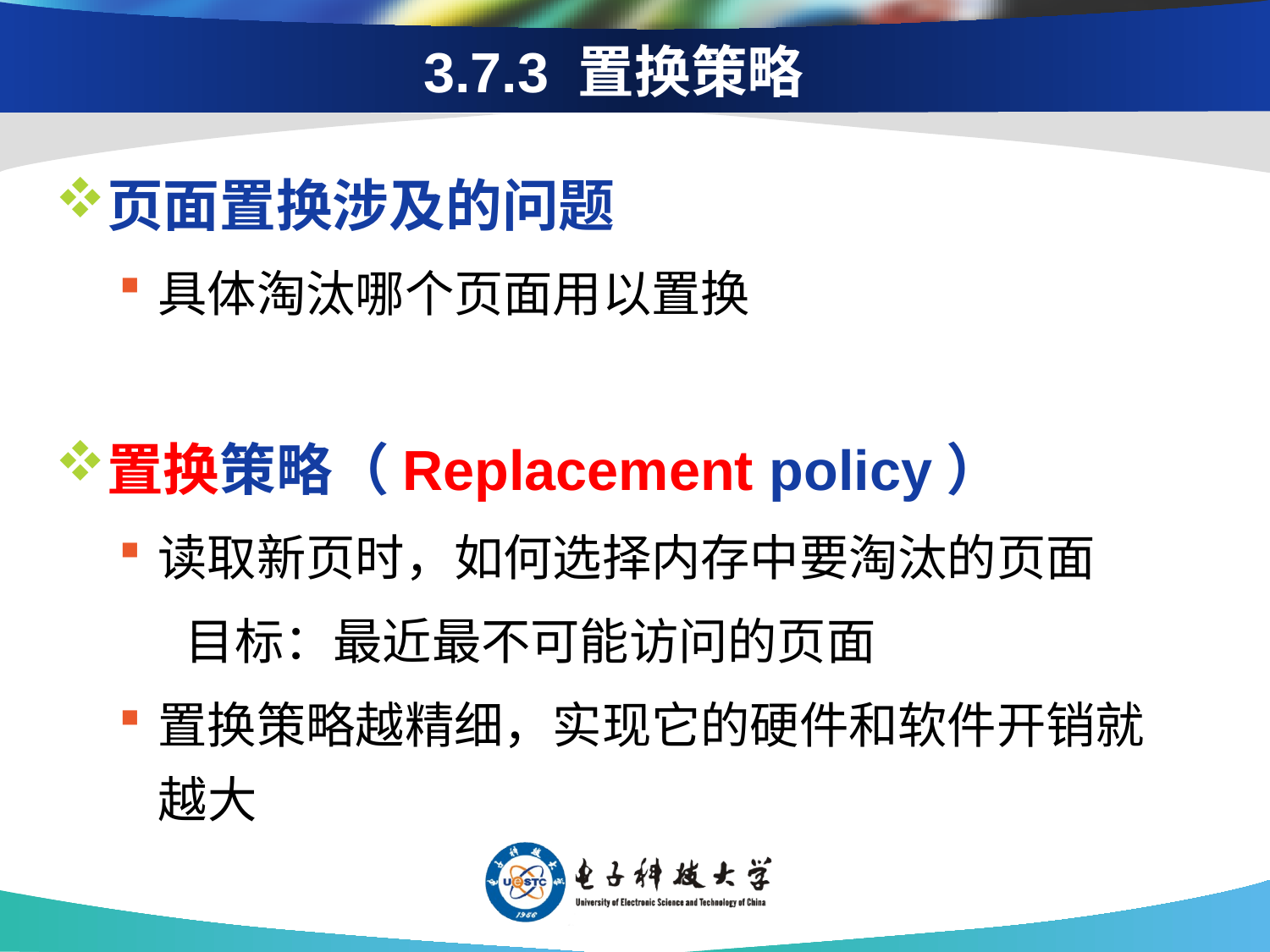

3.7.3 置换策略
页面置换涉及的问题
具体淘汰哪个页面用以置换

置换策略（Replacement policy）
读取新页时，如何选择内存中要淘汰的页面
     目标：最近最不可能访问的页面
置换策略越精细，实现它的硬件和软件开销就越大